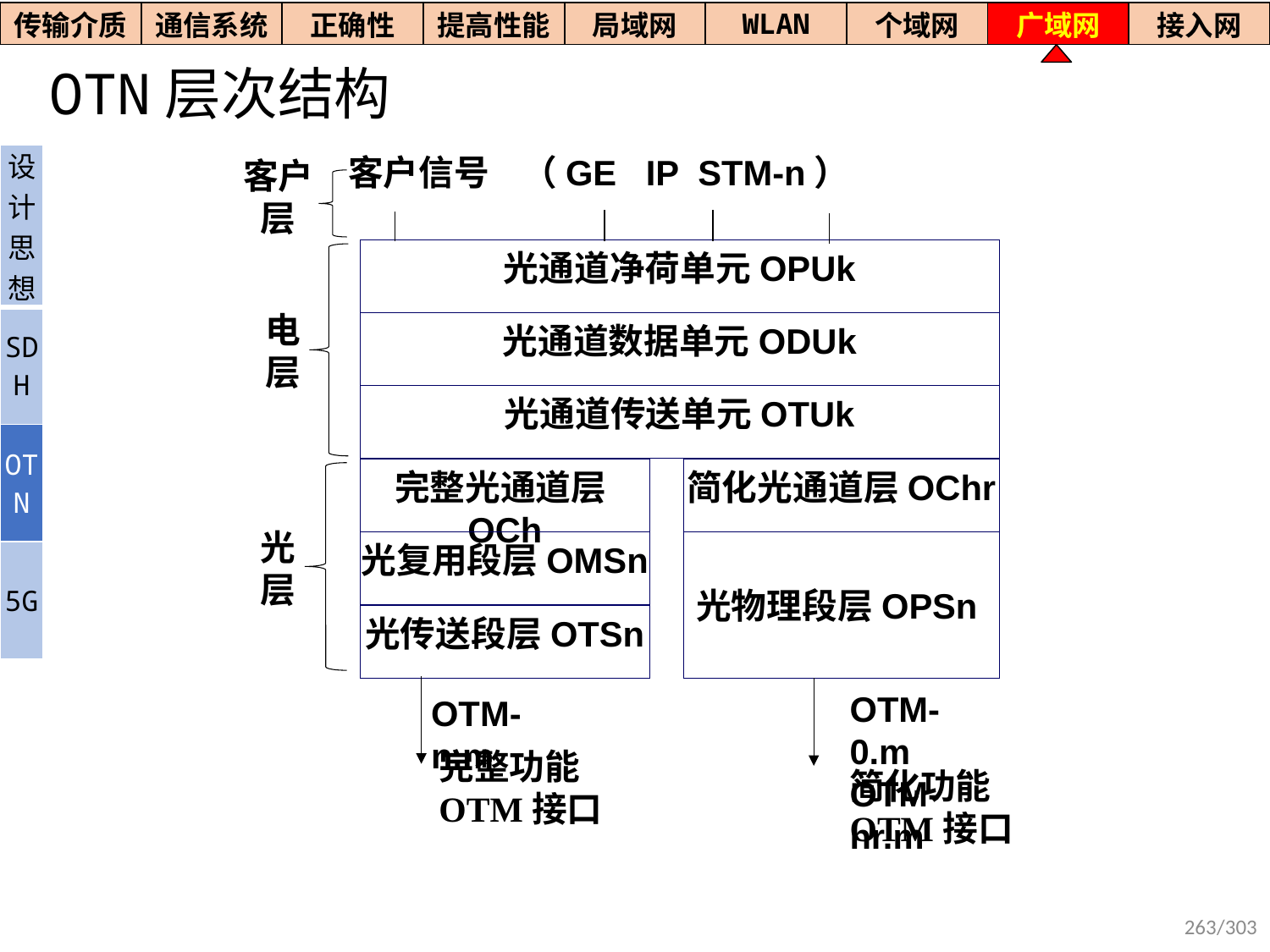

| 传输介质 | 通信系统 | 正确性 | 提高性能 | 局域网 | WLAN | 个域网 | 广域网 | 接入网 |
| --- | --- | --- | --- | --- | --- | --- | --- | --- |

# OTN层次结构

| 设计思想 |
| --- |
| SDH |
| OTN |
| 5G |

客户层
客户信号    （GE   IP  STM-n）

光通道净荷单元OPUk

电层
光通道数据单元ODUk
光通道传送单元OTUk
完整光通道层OCh
简化光通道层OChr

光层
光物理段层OPSn
光复用段层OMSn
光传送段层OTSn
OTM-0.m
OTM-nr.m
OTM-n.m
完整功能OTM接口
简化功能OTM接口
263/303